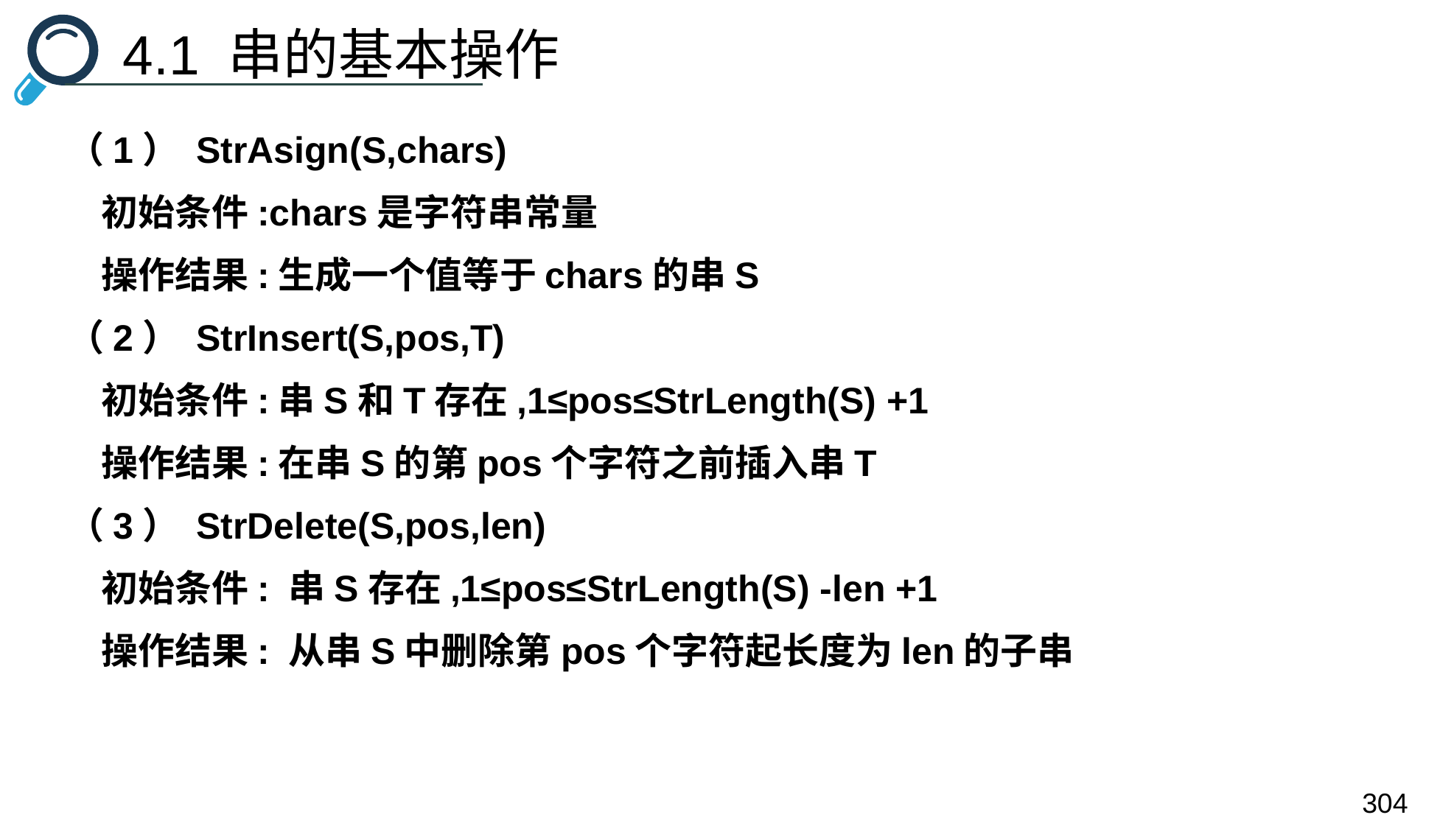

4.1 串的基本操作
（1） StrAsign(S,chars)
   初始条件:chars是字符串常量
   操作结果:生成一个值等于chars的串S
（2） StrInsert(S,pos,T)
   初始条件:串S和T存在,1≤pos≤StrLength(S) +1
   操作结果:在串S的第pos个字符之前插入串T
（3） StrDelete(S,pos,len)
   初始条件: 串S存在,1≤pos≤StrLength(S) -len +1
   操作结果: 从串S中删除第pos个字符起长度为len的子串

304